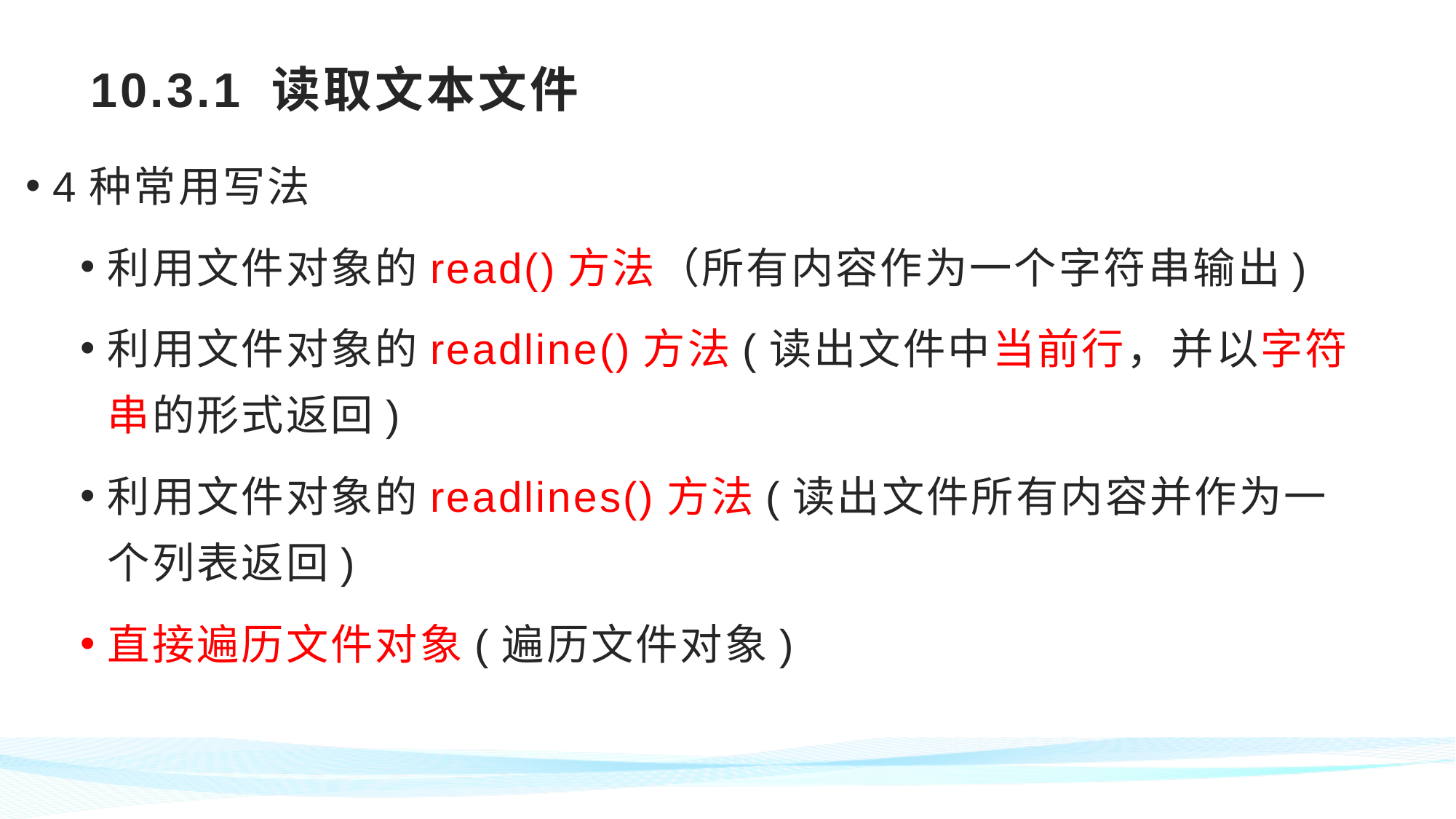

# 10.3.1 读取文本文件
4种常用写法
利用文件对象的read()方法（所有内容作为一个字符串输出)
利用文件对象的readline()方法(读出文件中当前行，并以字符串的形式返回)
利用文件对象的readlines()方法(读出文件所有内容并作为一个列表返回)
直接遍历文件对象(遍历文件对象)